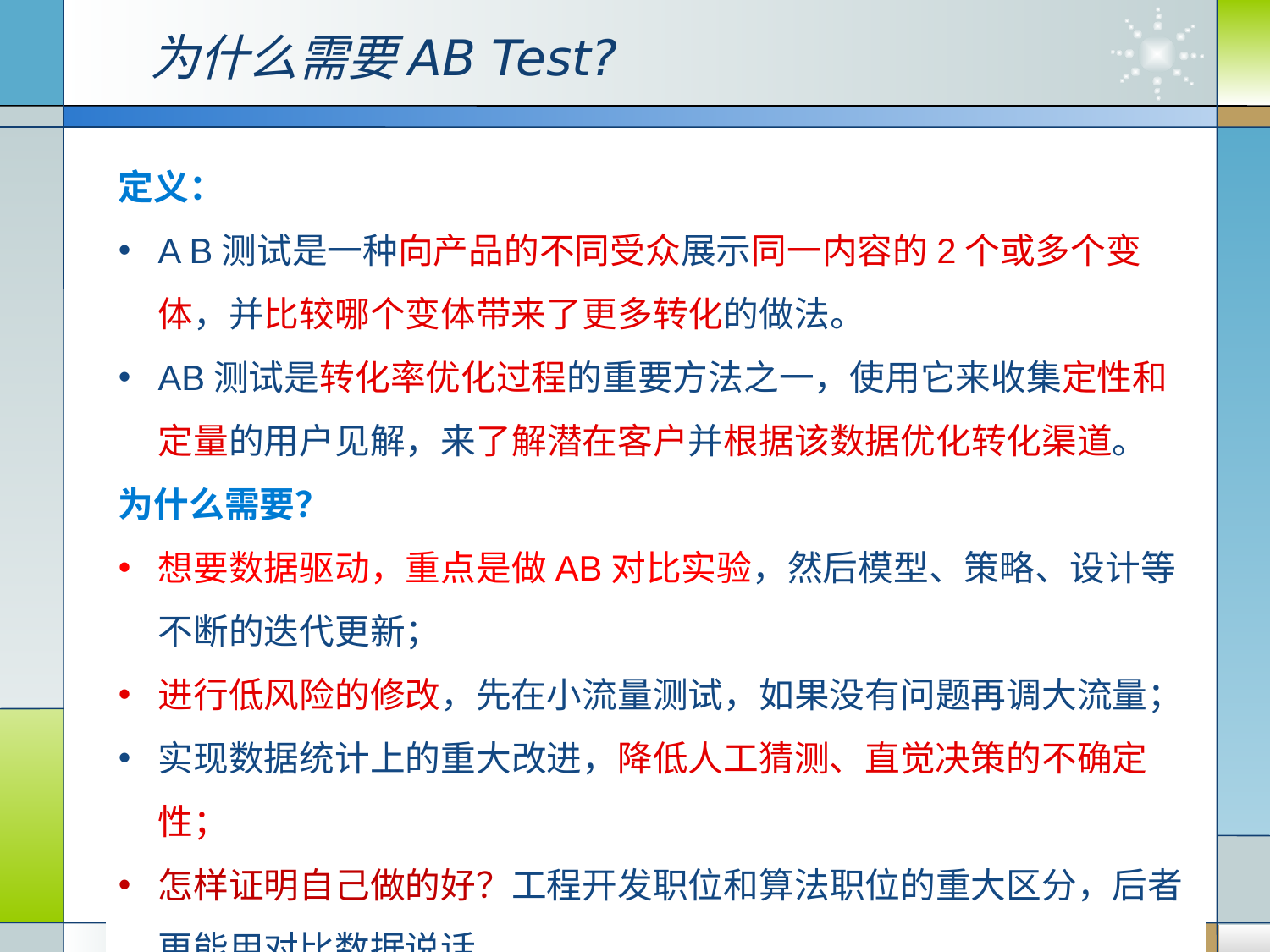

# 为什么需要AB Test?
定义：
A B测试是一种向产品的不同受众展示同一内容的2个或多个变体，并比较哪个变体带来了更多转化的做法。
AB测试是转化率优化过程的重要方法之一，使用它来收集定性和定量的用户见解，来了解潜在客户并根据该数据优化转化渠道。
为什么需要？
想要数据驱动，重点是做AB对比实验，然后模型、策略、设计等不断的迭代更新；
进行低风险的修改，先在小流量测试，如果没有问题再调大流量；
实现数据统计上的重大改进，降低人工猜测、直觉决策的不确定性；
怎样证明自己做的好？工程开发职位和算法职位的重大区分，后者更能用对比数据说话